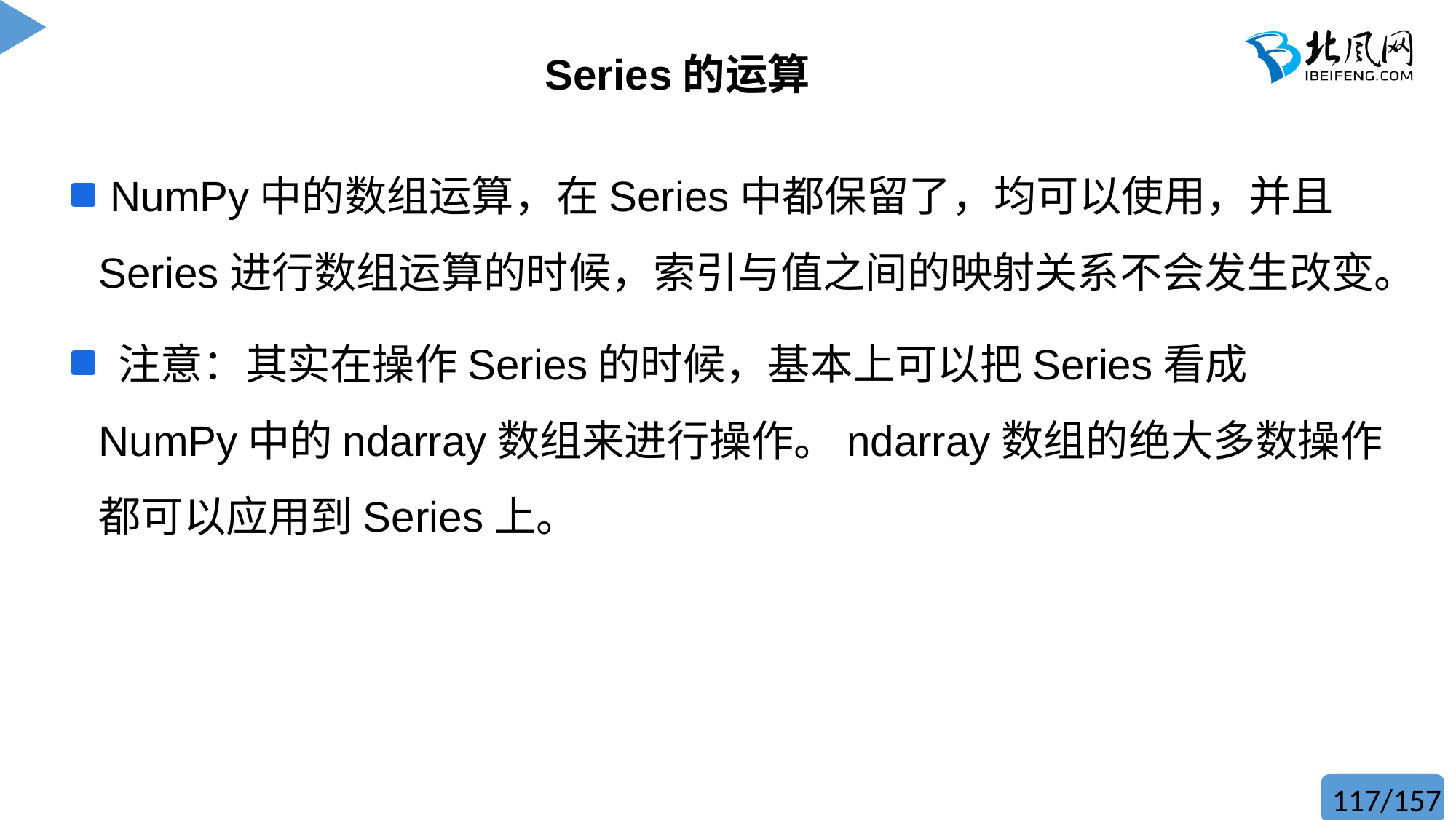

# Series的运算
 NumPy中的数组运算，在Series中都保留了，均可以使用，并且Series进行数组运算的时候，索引与值之间的映射关系不会发生改变。
 注意：其实在操作Series的时候，基本上可以把Series看成NumPy中的ndarray数组来进行操作。ndarray数组的绝大多数操作都可以应用到Series上。